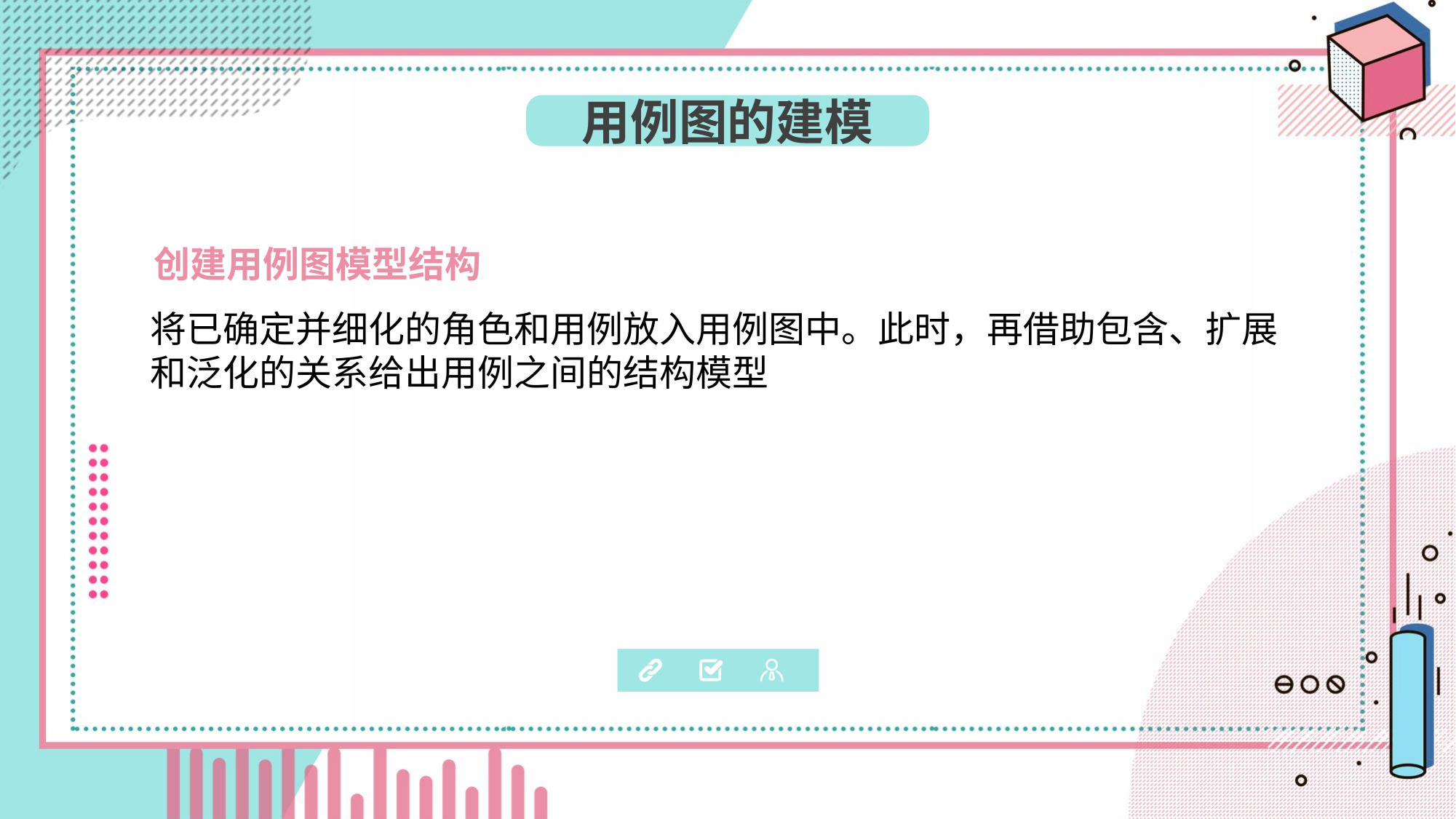

用例图的建模
创建用例图模型结构
将已确定并细化的角色和用例放入用例图中。此时，再借助包含、扩展和泛化的关系给出用例之间的结构模型